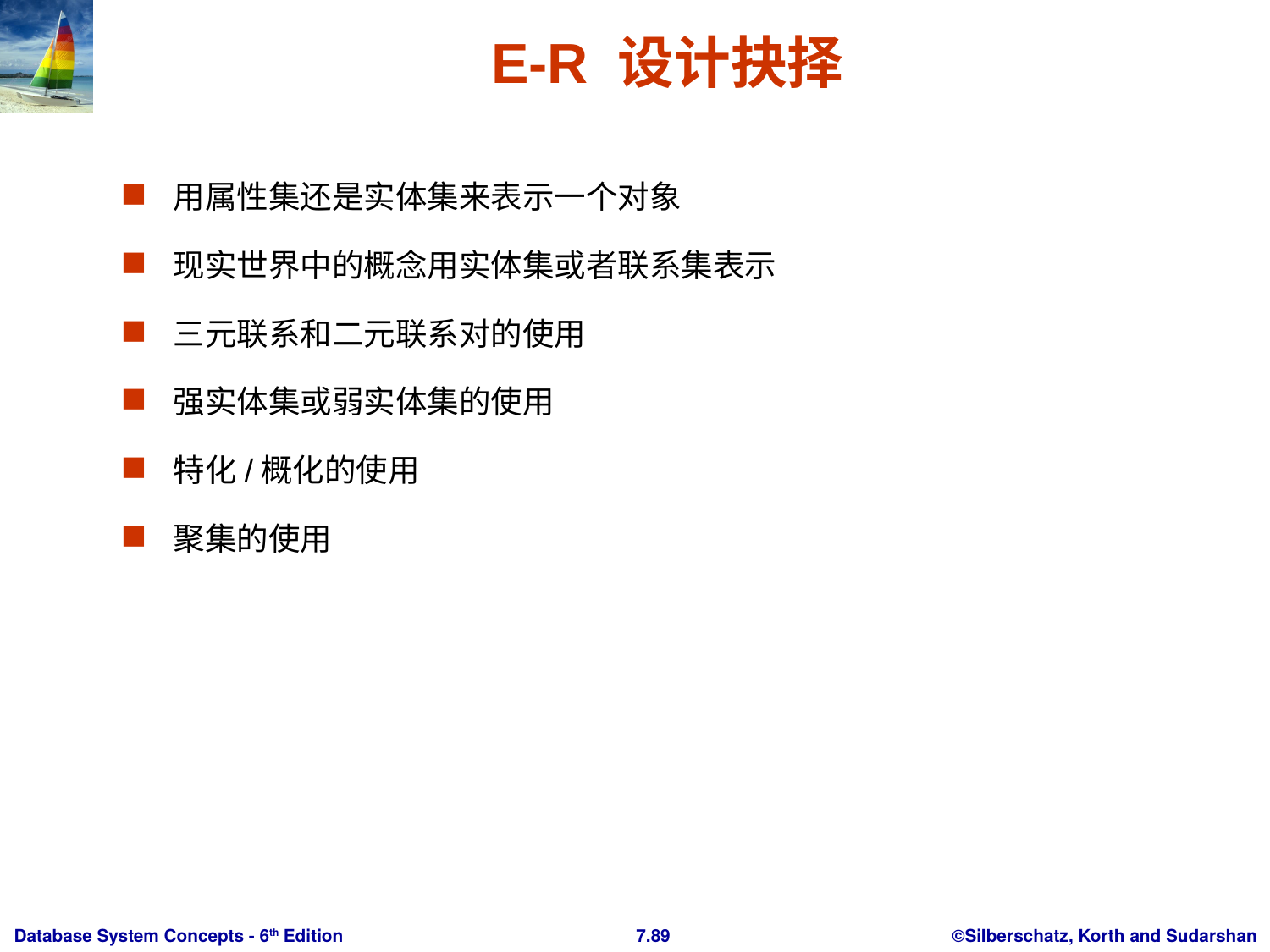

# E-R 设计抉择
用属性集还是实体集来表示一个对象
现实世界中的概念用实体集或者联系集表示
三元联系和二元联系对的使用
强实体集或弱实体集的使用
特化/概化的使用
聚集的使用